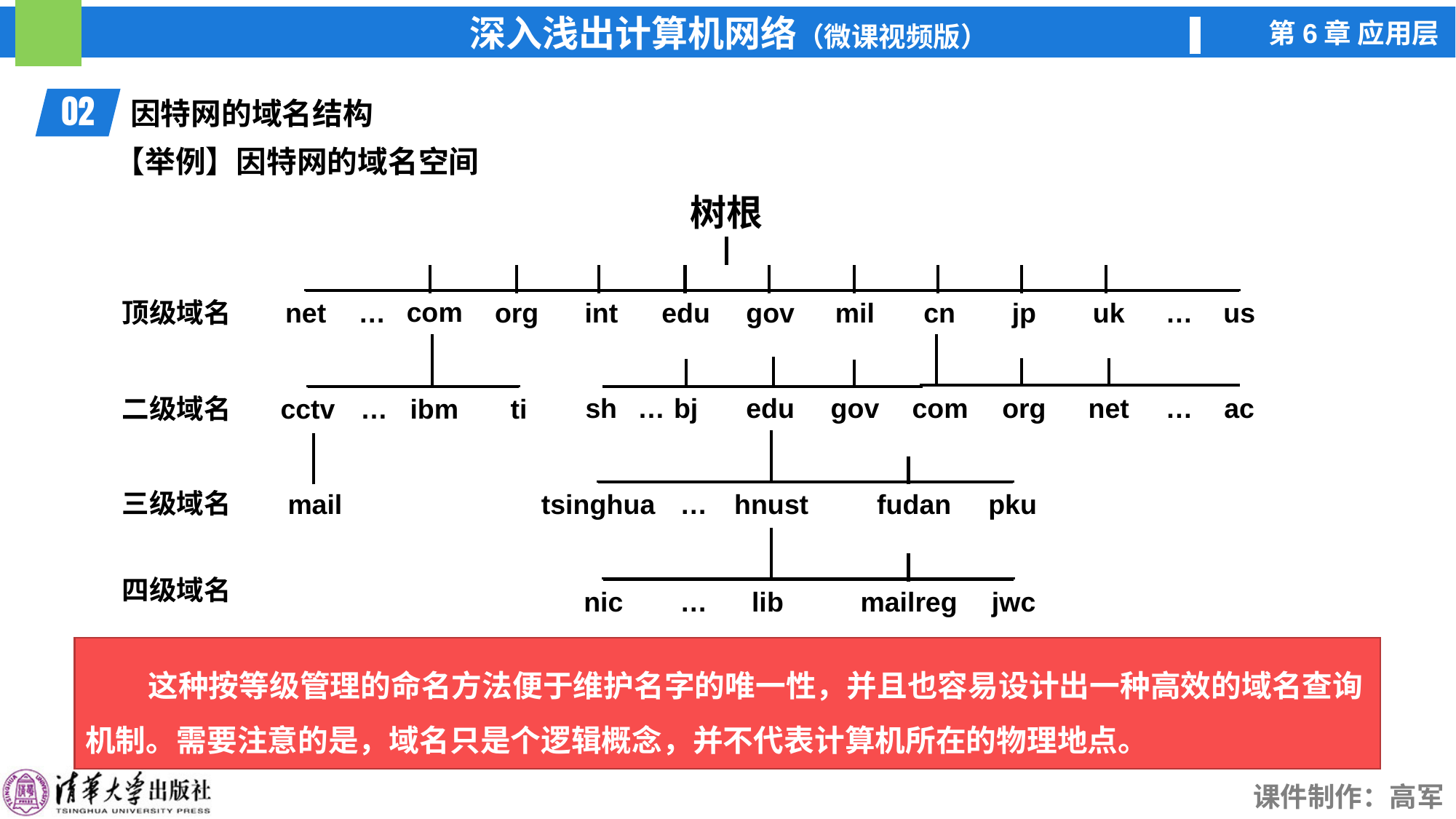

02
因特网的域名结构
【举例】因特网的域名空间
树根
com
顶级域名
net
…
org
int
edu
gov
mil
cn
jp
uk
…
us
cctv
…
ibm
ti
…
bj
edu
gov
com
org
net
…
ac
sh
二级域名
tsinghua
…
hnust
fudan
pku
mail
三级域名
nic
…
lib
mailreg
jwc
四级域名
        这种按等级管理的命名方法便于维护名字的唯一性，并且也容易设计出一种高效的域名查询机制。需要注意的是，域名只是个逻辑概念，并不代表计算机所在的物理地点。